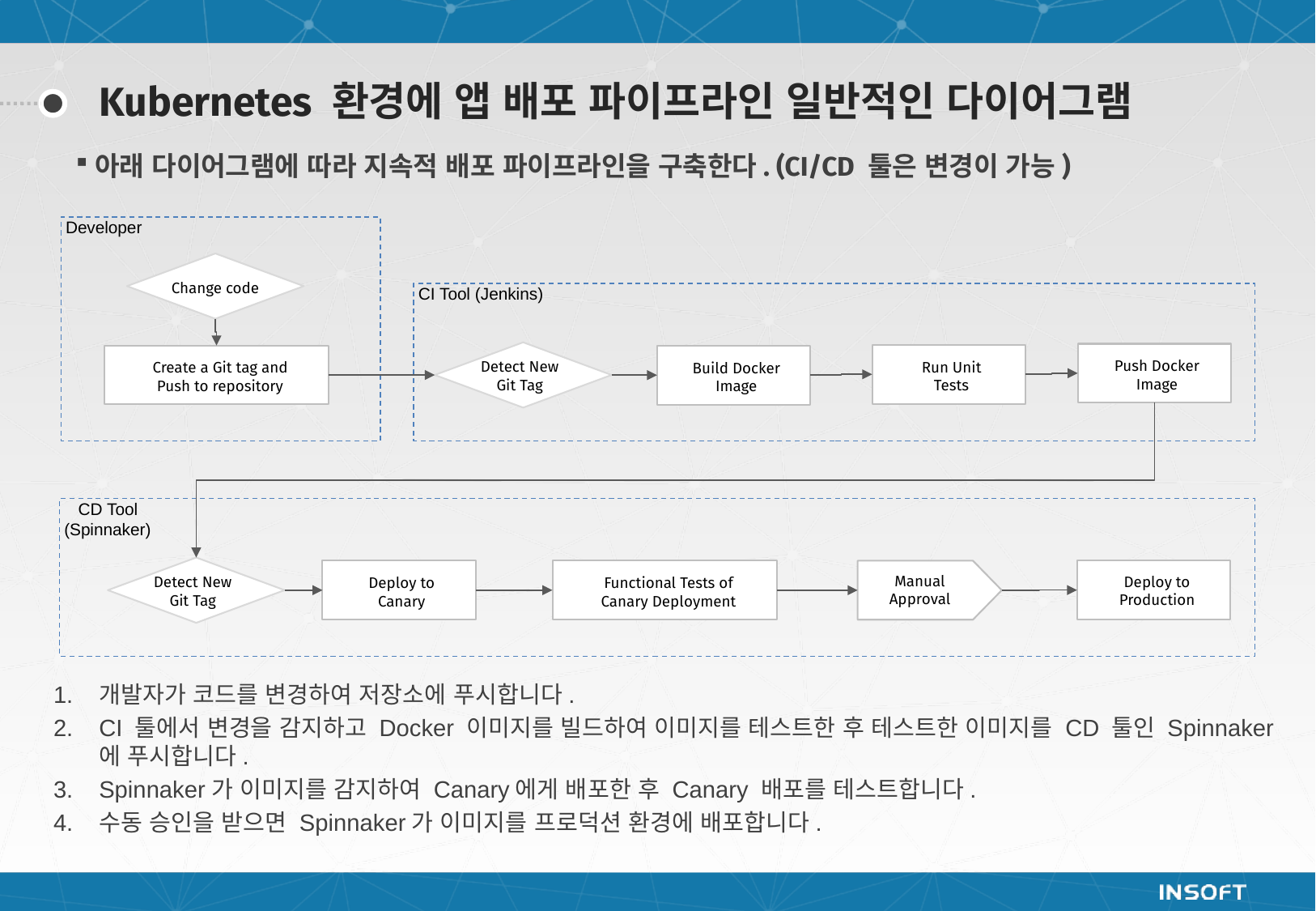

Kubernetes 환경에 앱 배포 파이프라인 일반적인 다이어그램

아래 다이어그램에 따라 지속적 배포 파이프라인을 구축한다. (CI/CD 툴은 변경이 가능)
 Developer

Change code
 CI Tool (Jenkins)

Detect New
Git Tag

Push Docker
Image

Run Unit
Tests

Create a Git tag and
Push to repository

Build Docker
Image
    CD Tool
 (Spinnaker)

Detect New
Git Tag

Deploy to
Production

Manual
Approval

Deploy to
Canary

Functional Tests of
Canary Deployment
개발자가 코드를 변경하여 저장소에 푸시합니다.
CI 툴에서 변경을 감지하고 Docker 이미지를 빌드하여 이미지를 테스트한 후 테스트한 이미지를 CD 툴인 Spinnaker
에 푸시합니다.
Spinnaker가 이미지를 감지하여 Canary에게 배포한 후 Canary 배포를 테스트합니다.
수동 승인을 받으면 Spinnaker가 이미지를 프로덕션 환경에 배포합니다.